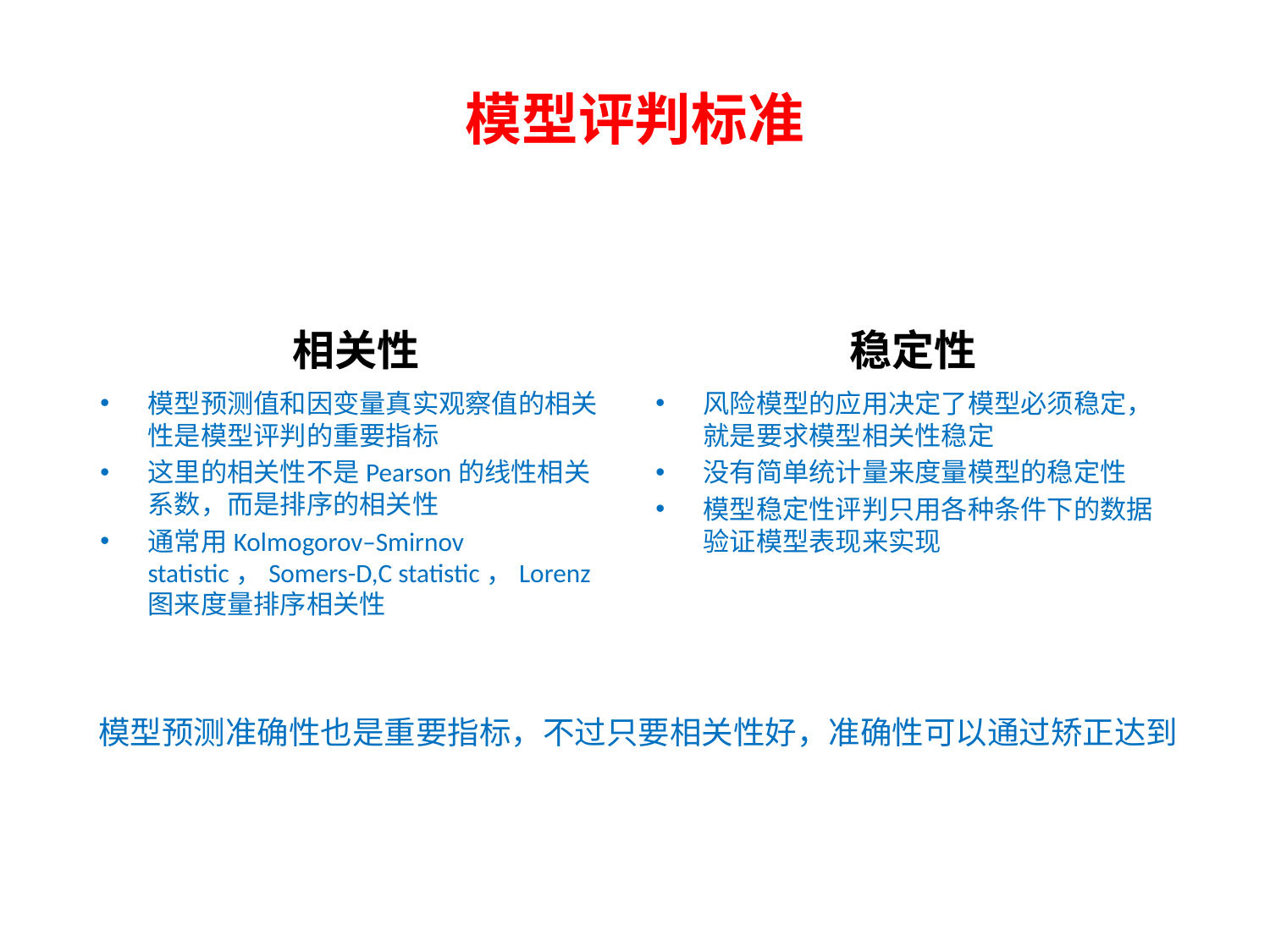

# 模型评判标准
相关性
稳定性
模型预测值和因变量真实观察值的相关性是模型评判的重要指标
这里的相关性不是Pearson的线性相关系数，而是排序的相关性
通常用Kolmogorov–Smirnov statistic，Somers-D,C statistic，Lorenz 图来度量排序相关性
风险模型的应用决定了模型必须稳定，就是要求模型相关性稳定
没有简单统计量来度量模型的稳定性
模型稳定性评判只用各种条件下的数据验证模型表现来实现
模型预测准确性也是重要指标，不过只要相关性好，准确性可以通过矫正达到